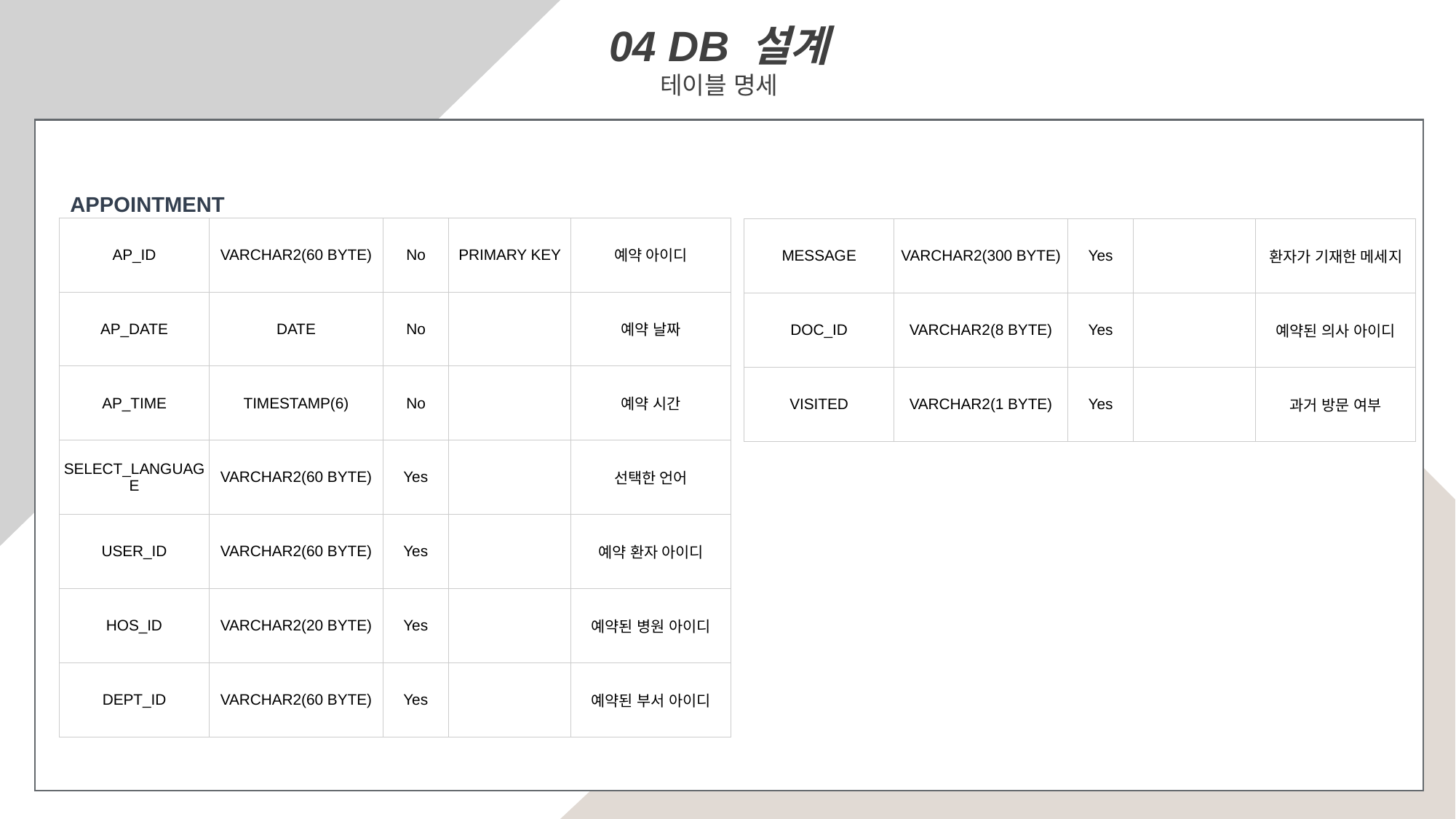

04 DB 설계
테이블 명세

APPOINTMENT

| AP\_ID | VARCHAR2(60 BYTE) | No | PRIMARY KEY | 예약 아이디 |
| --- | --- | --- | --- | --- |
| AP\_DATE | DATE | No |  | 예약 날짜 |
| AP\_TIME | TIMESTAMP(6) | No |  | 예약 시간 |
| SELECT\_LANGUAGE | VARCHAR2(60 BYTE) | Yes |  | 선택한 언어 |
| USER\_ID | VARCHAR2(60 BYTE) | Yes |  | 예약 환자 아이디 |
| HOS\_ID | VARCHAR2(20 BYTE) | Yes |  | 예약된 병원 아이디 |
| DEPT\_ID | VARCHAR2(60 BYTE) | Yes |  | 예약된 부서 아이디 |
| MESSAGE | VARCHAR2(300 BYTE) | Yes |  | 환자가 기재한 메세지 |
| --- | --- | --- | --- | --- |
| DOC\_ID | VARCHAR2(8 BYTE) | Yes |  | 예약된 의사 아이디 |
| VISITED | VARCHAR2(1 BYTE) | Yes |  | 과거 방문 여부 |